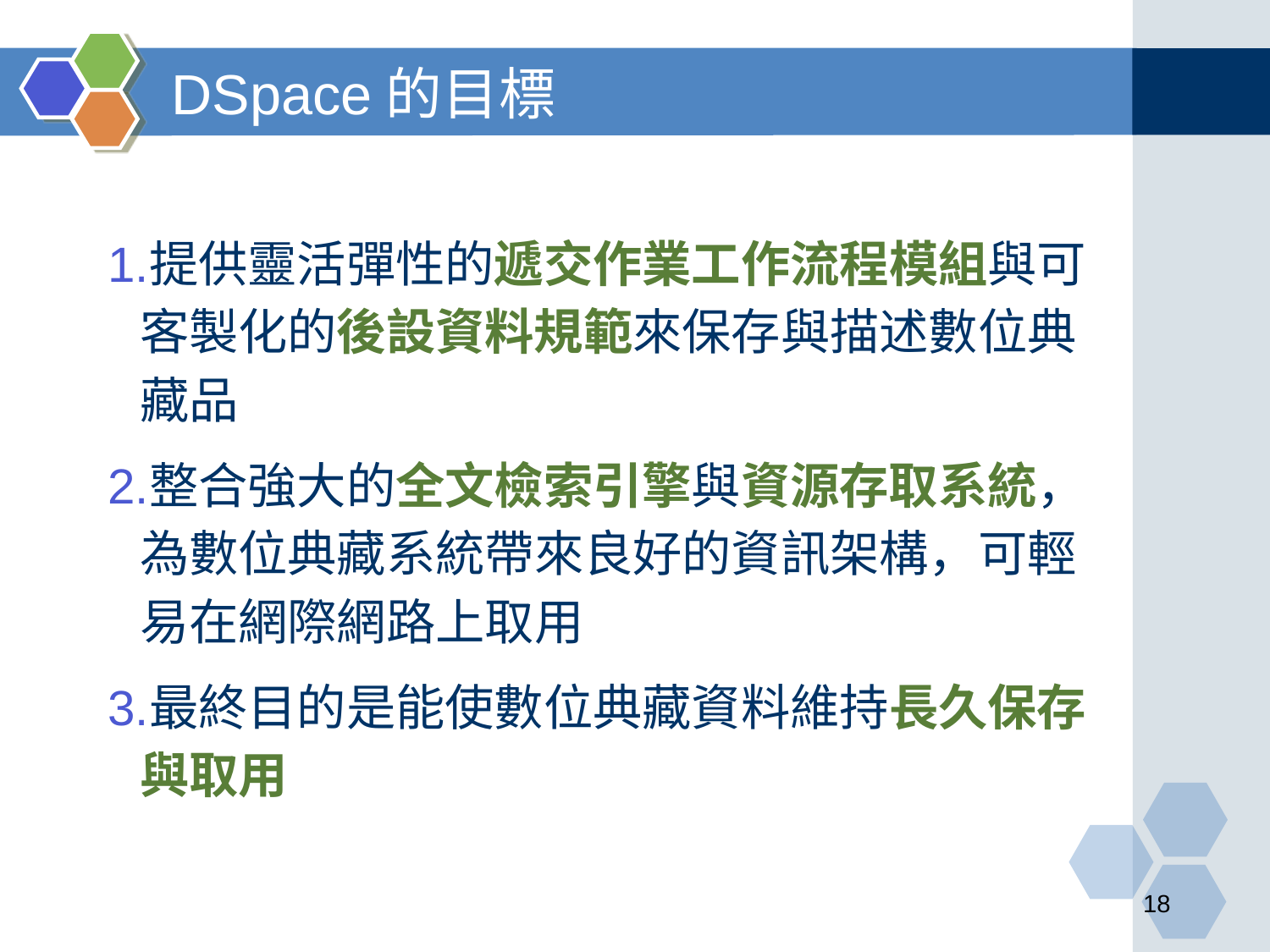

# DSpace的目標
提供靈活彈性的遞交作業工作流程模組與可客製化的後設資料規範來保存與描述數位典藏品
整合強大的全文檢索引擎與資源存取系統，為數位典藏系統帶來良好的資訊架構，可輕易在網際網路上取用
最終目的是能使數位典藏資料維持長久保存與取用
18